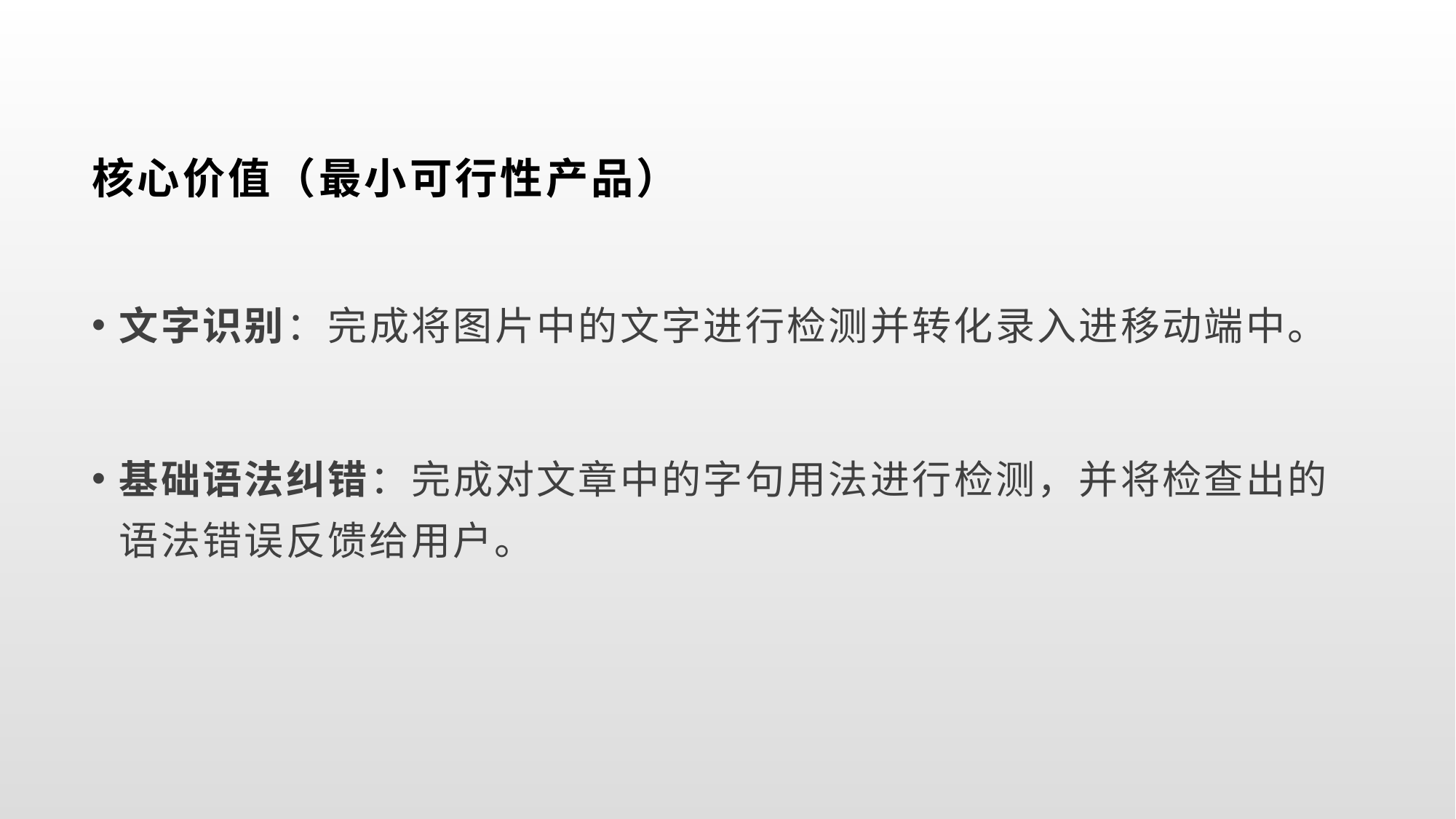

# 核心价值（最小可行性产品）
文字识别：完成将图片中的文字进行检测并转化录入进移动端中。

基础语法纠错：完成对文章中的字句用法进行检测，并将检查出的语法错误反馈给用户。